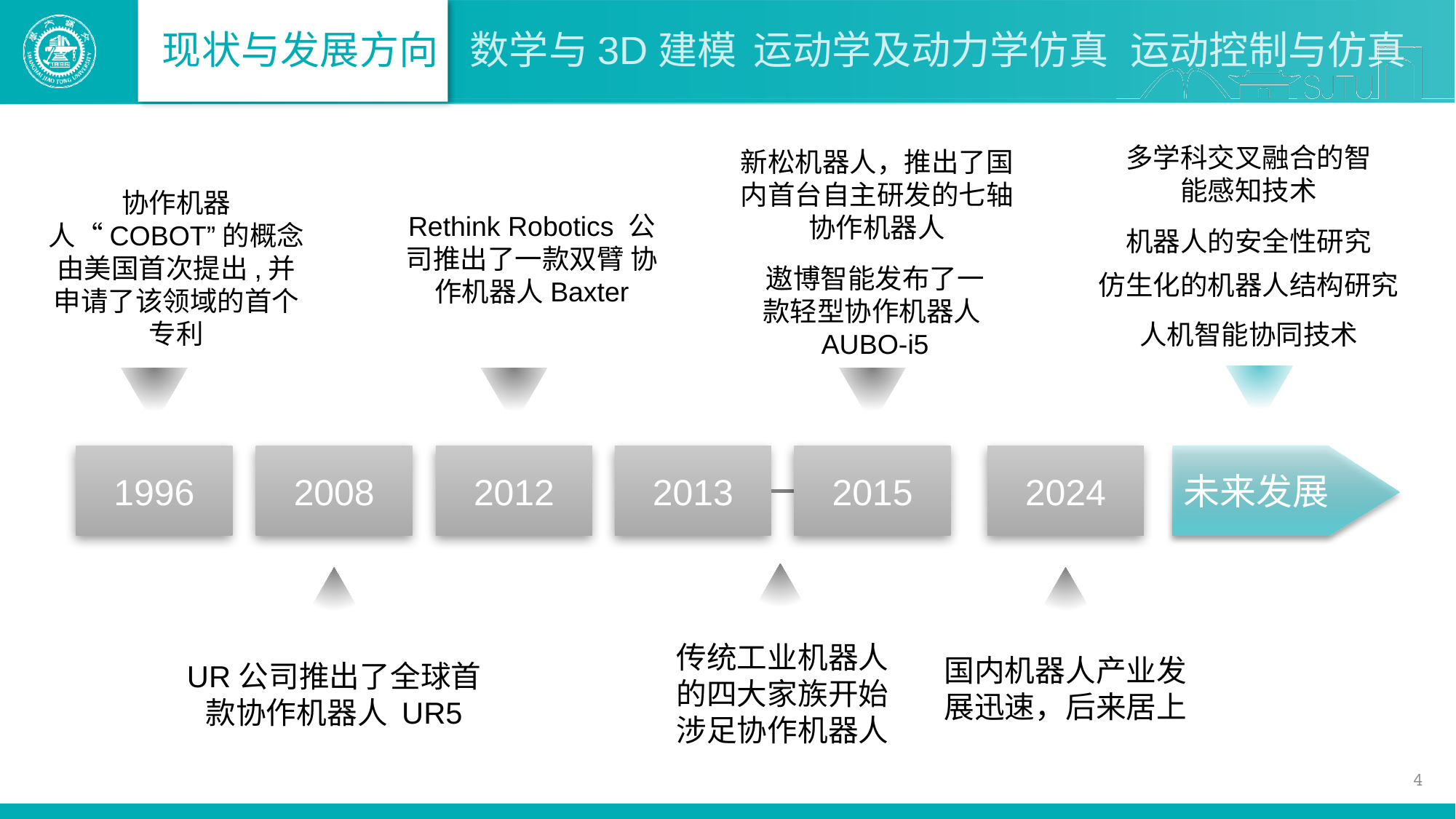

多学科交叉融合的智能感知技术
机器人的安全性研究
仿生化的机器人结构研究
人机智能协同技术
新松机器人，推出了国内首台自主研发的七轴协作机器人
遨博智能发布了一款轻型协作机器人AUBO-i5

2015
协作机器人“COBOT”的概念由美国首次提出,并申请了该领域的首个专利

1996
Rethink Robotics 公司推出了一款双臂 协作机器人Baxter

2012

2008

UR公司推出了全球首款协作机器人 UR5
2013
2024

国内机器人产业发展迅速，后来居上

未来发展

传统工业机器人的四大家族开始涉足协作机器人
4